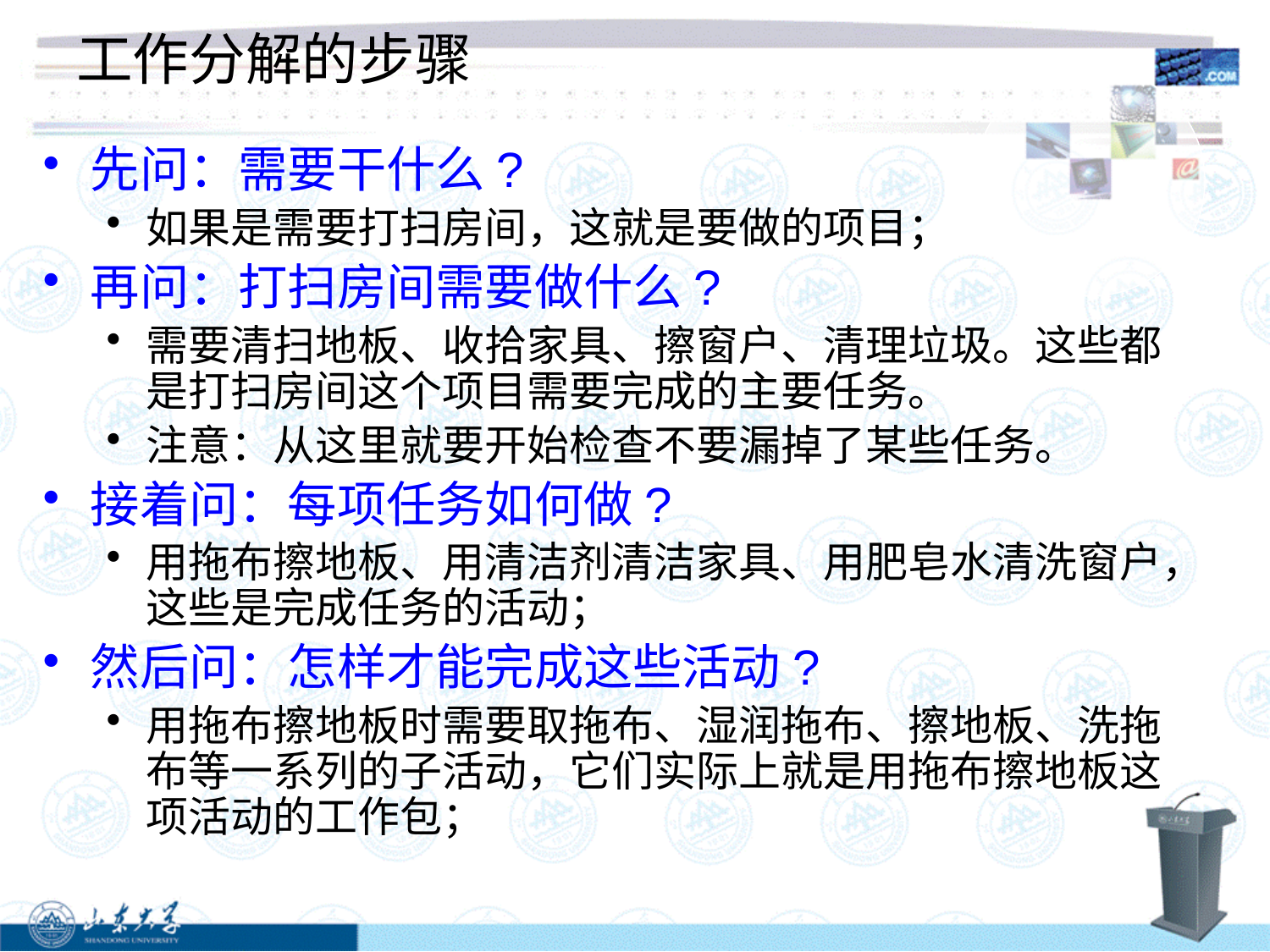

工作分解的步骤
先问：需要干什么?
如果是需要打扫房间，这就是要做的项目；
再问：打扫房间需要做什么?
需要清扫地板、收拾家具、擦窗户、清理垃圾。这些都是打扫房间这个项目需要完成的主要任务。
注意：从这里就要开始检查不要漏掉了某些任务。
接着问：每项任务如何做?
用拖布擦地板、用清洁剂清洁家具、用肥皂水清洗窗户，这些是完成任务的活动；
然后问：怎样才能完成这些活动?
用拖布擦地板时需要取拖布、湿润拖布、擦地板、洗拖布等一系列的子活动，它们实际上就是用拖布擦地板这项活动的工作包；